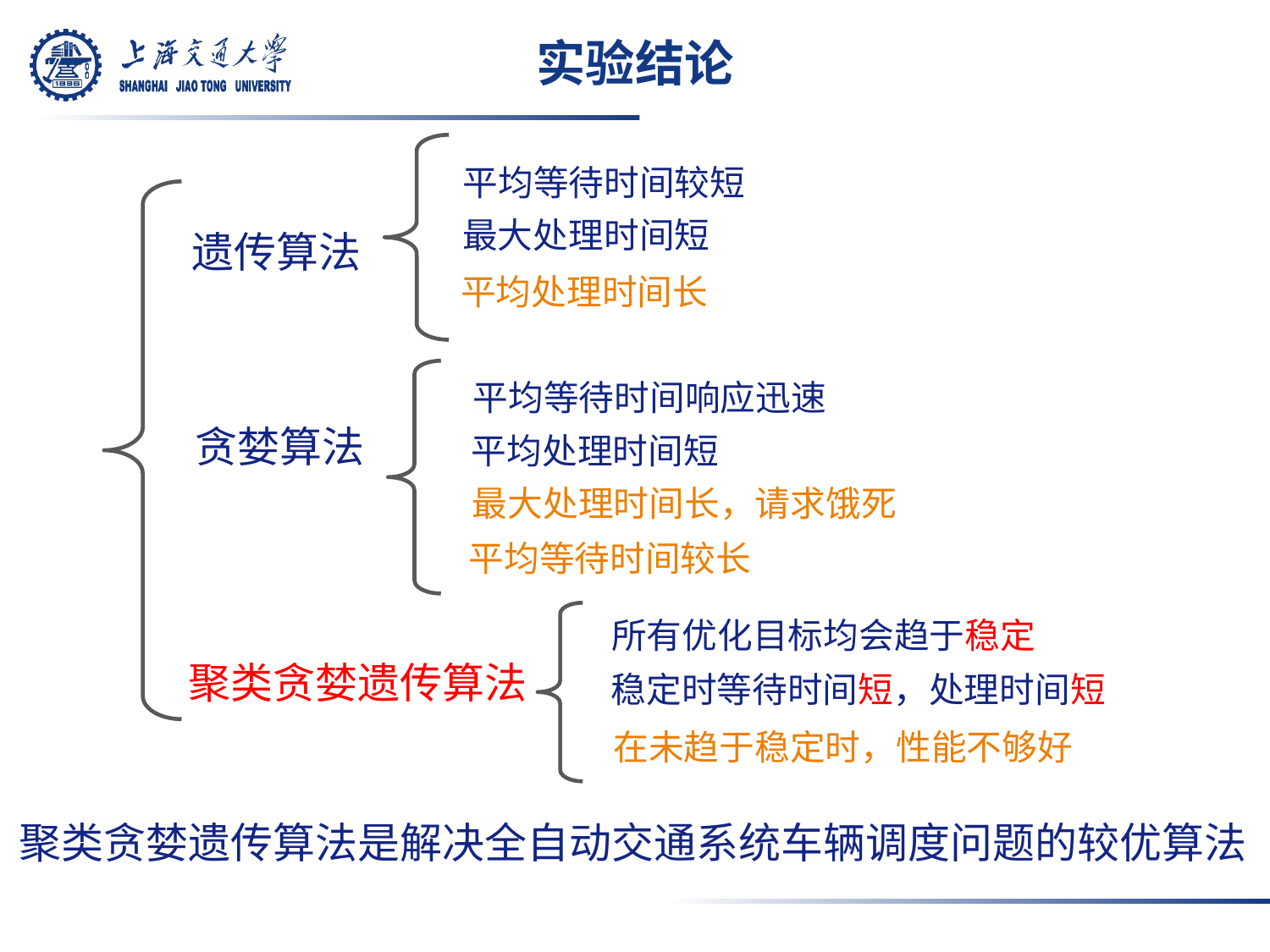

# 实验结论

平均等待时间较短

最大处理时间短
遗传算法
平均处理时间长

平均等待时间响应迅速
贪婪算法
平均处理时间短
最大处理时间长，请求饿死
平均等待时间较长

所有优化目标均会趋于稳定
聚类贪婪遗传算法
稳定时等待时间短，处理时间短
在未趋于稳定时，性能不够好
聚类贪婪遗传算法是解决全自动交通系统车辆调度问题的较优算法